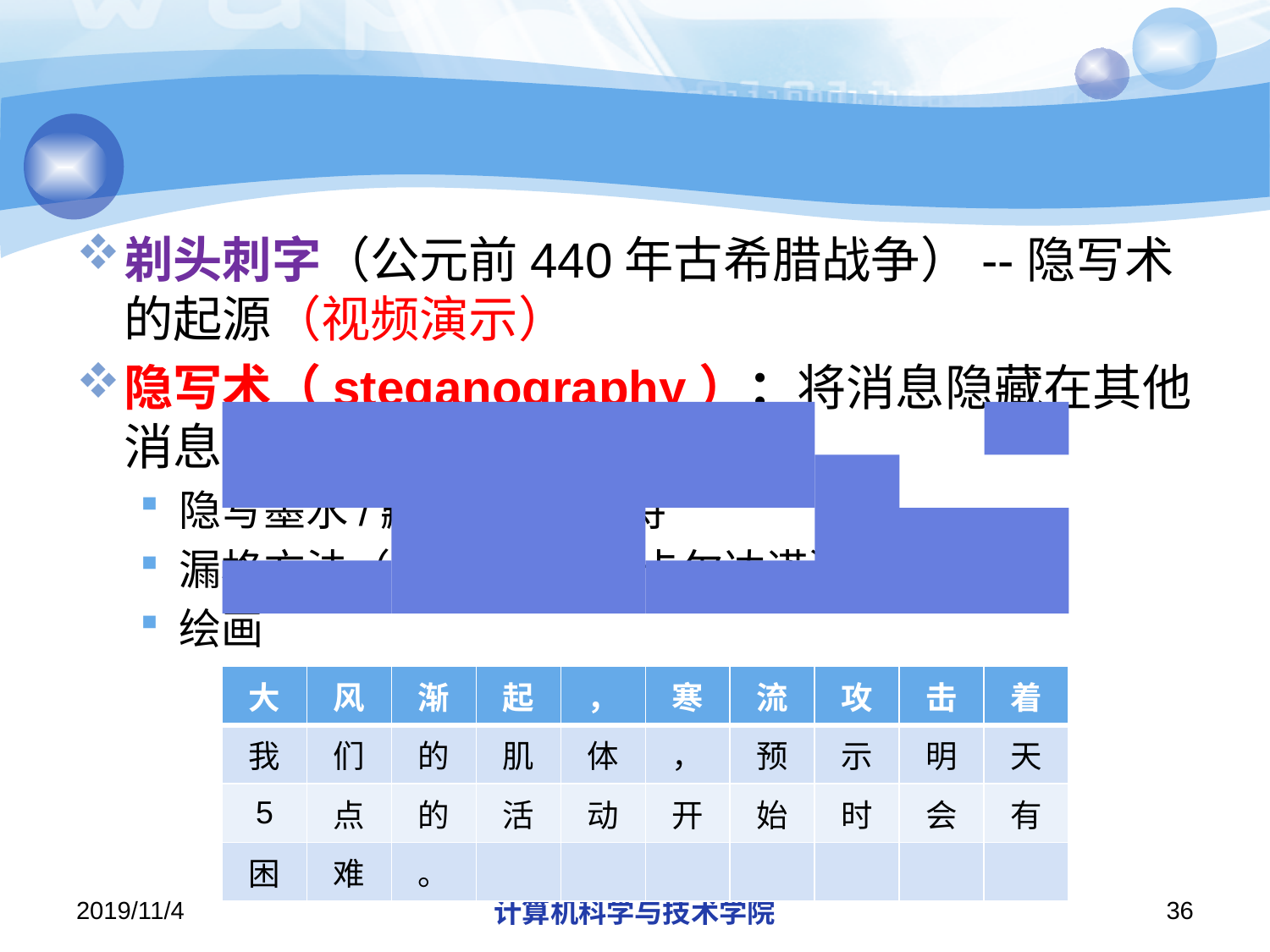

#
剃头刺字（公元前440年古希腊战争）--隐写术的起源（视频演示）
隐写术（steganography）：将消息隐藏在其他消息中—“信息隐藏”
隐写墨水/藏头诗/藏尾诗
漏格方法（1550年）--卡尔达诺漏格
绘画

| 大 | 风 | 渐 | 起 | ， | 寒 | 流 | 攻 | 击 | 着 |
| --- | --- | --- | --- | --- | --- | --- | --- | --- | --- |
| 我 | 们 | 的 | 肌 | 体 | ， | 预 | 示 | 明 | 天 |
| 5 | 点 | 的 | 活 | 动 | 开 | 始 | 时 | 会 | 有 |
| 困 | 难 | 。 |  |  |  |  |  |  |  |
2019/11/4
计算机科学与技术学院
36